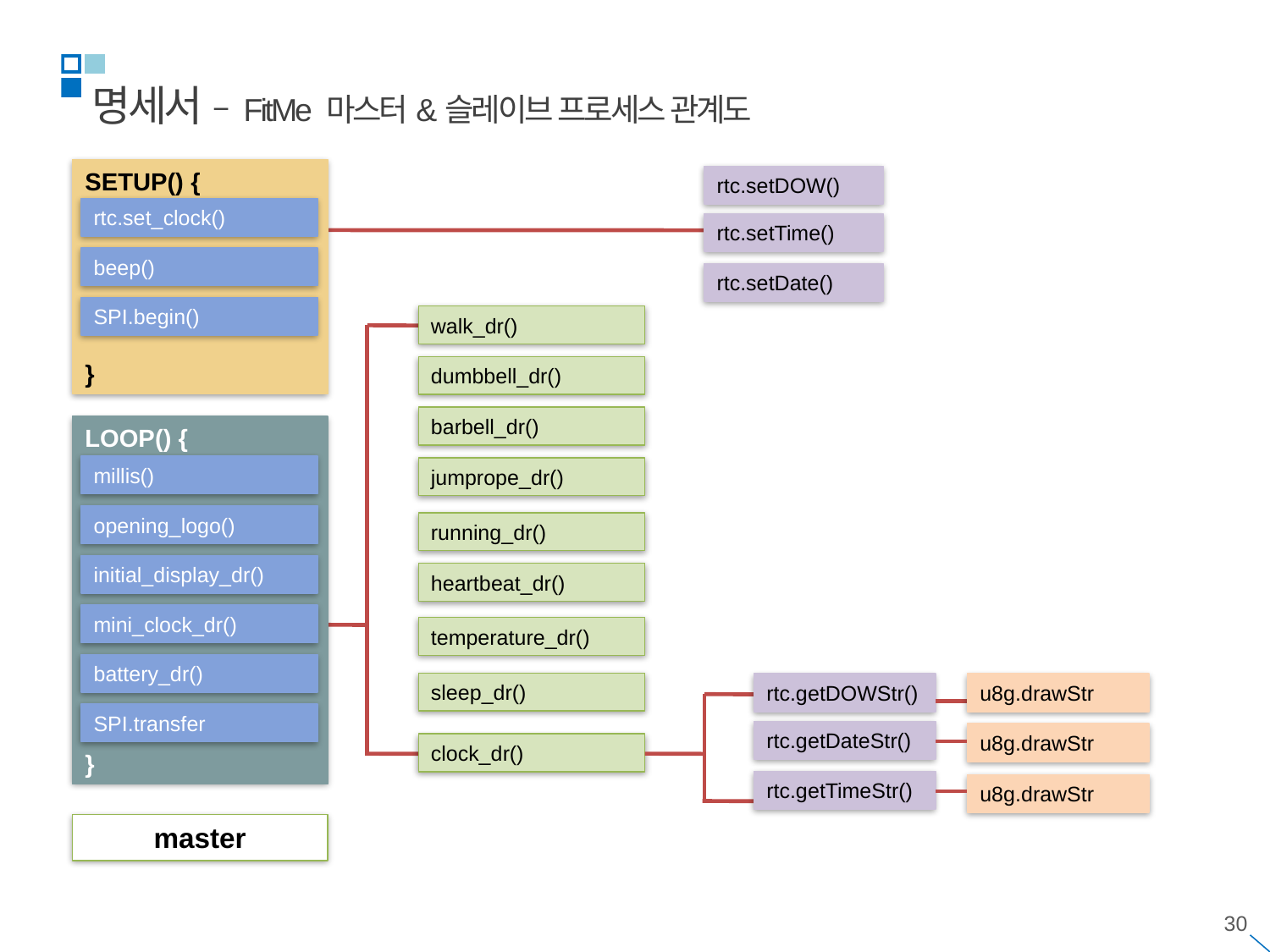

명세서 – FitMe 마스터&슬레이브 프로세스 관계도
SETUP() {

}
rtc.set_clock()
beep()
SPI.begin()
rtc.setDOW()
rtc.setTime()
rtc.setDate()
walk_dr()
dumbbell_dr()
barbell_dr()
jumprope_dr()
running_dr()
heartbeat_dr()
temperature_dr()
sleep_dr()
clock_dr()
LOOP() {

}
millis()
opening_logo()
initial_display_dr()
mini_clock_dr()
battery_dr()
SPI.transfer
rtc.getDOWStr()
u8g.drawStr
rtc.getDateStr()
u8g.drawStr
rtc.getTimeStr()
u8g.drawStr
master